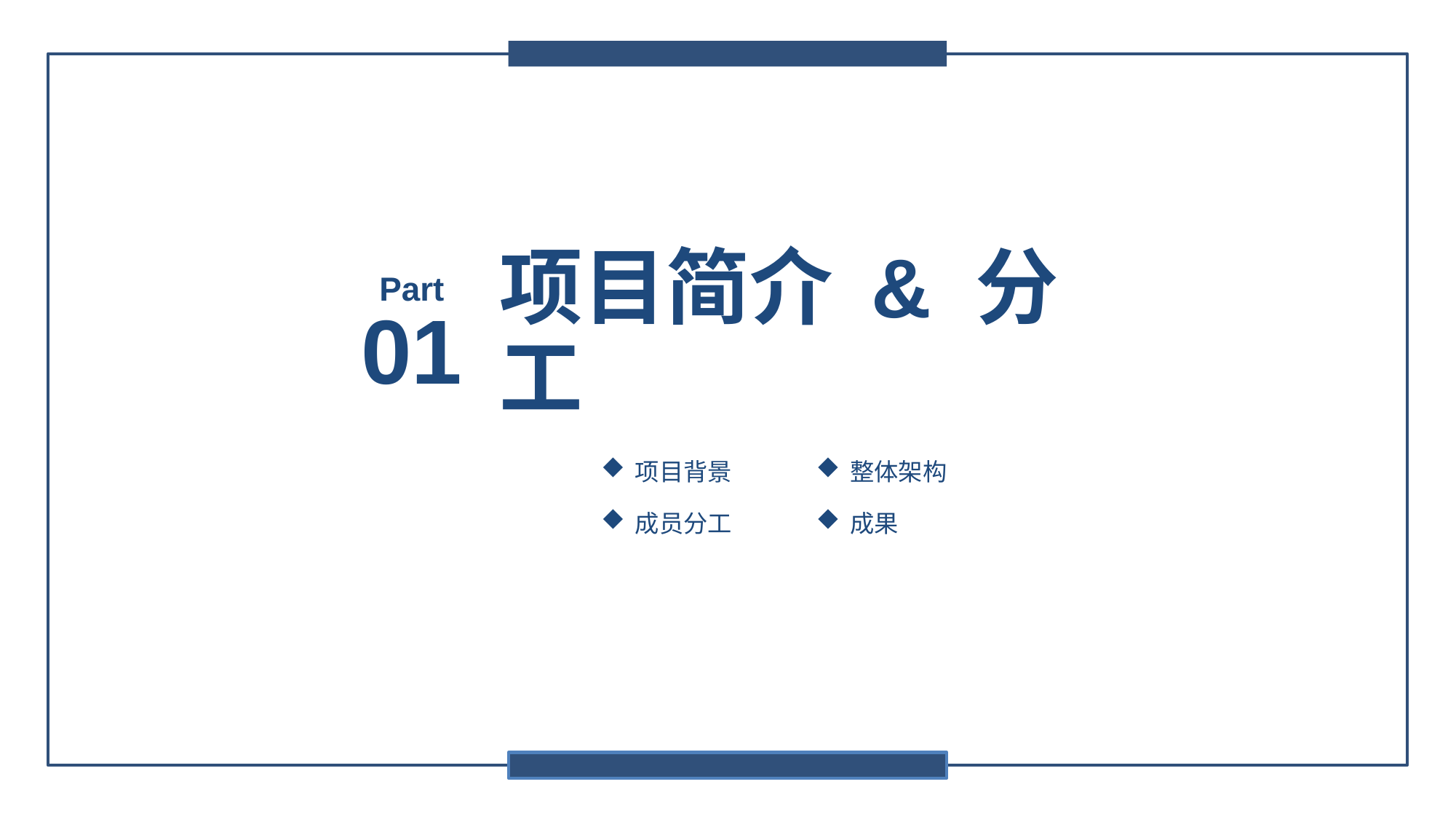

Part
01
项目简介 & 分工
项目背景
整体架构
成员分工
成果